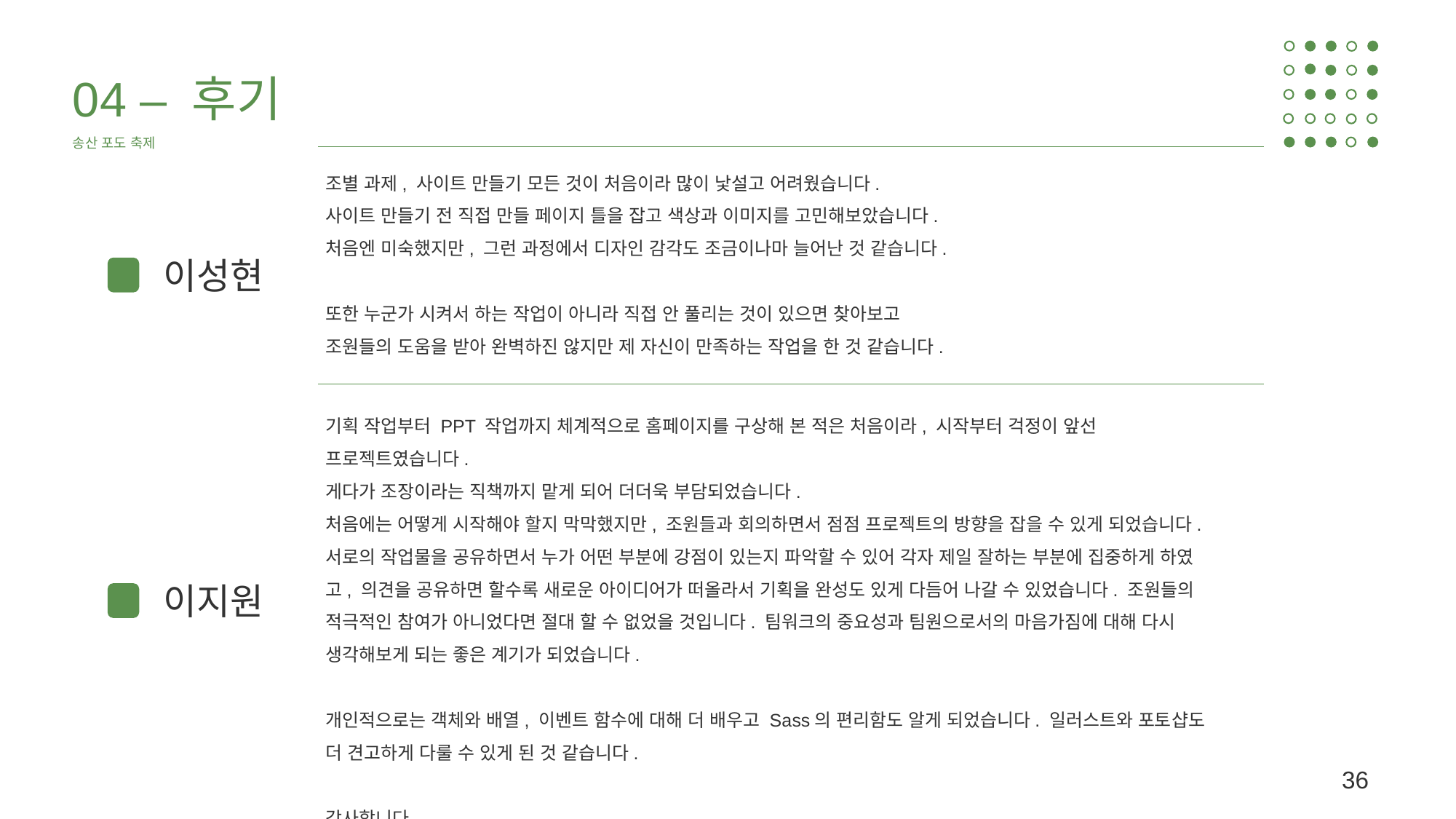

04 – 후기
송산 포도 축제

조별 과제, 사이트 만들기 모든 것이 처음이라 많이 낯설고 어려웠습니다.
사이트 만들기 전 직접 만들 페이지 틀을 잡고 색상과 이미지를 고민해보았습니다.
처음엔 미숙했지만, 그런 과정에서 디자인 감각도 조금이나마 늘어난 것 같습니다.

또한 누군가 시켜서 하는 작업이 아니라 직접 안 풀리는 것이 있으면 찾아보고
조원들의 도움을 받아 완벽하진 않지만 제 자신이 만족하는 작업을 한 것 같습니다.
이성현

기획 작업부터 PPT 작업까지 체계적으로 홈페이지를 구상해 본 적은 처음이라, 시작부터 걱정이 앞선 프로젝트였습니다.
게다가 조장이라는 직책까지 맡게 되어 더더욱 부담되었습니다.
처음에는 어떻게 시작해야 할지 막막했지만, 조원들과 회의하면서 점점 프로젝트의 방향을 잡을 수 있게 되었습니다.
서로의 작업물을 공유하면서 누가 어떤 부분에 강점이 있는지 파악할 수 있어 각자 제일 잘하는 부분에 집중하게 하였고, 의견을 공유하면 할수록 새로운 아이디어가 떠올라서 기획을 완성도 있게 다듬어 나갈 수 있었습니다. 조원들의 적극적인 참여가 아니었다면 절대 할 수 없었을 것입니다. 팀워크의 중요성과 팀원으로서의 마음가짐에 대해 다시 생각해보게 되는 좋은 계기가 되었습니다.

개인적으로는 객체와 배열, 이벤트 함수에 대해 더 배우고 Sass의 편리함도 알게 되었습니다. 일러스트와 포토샵도 더 견고하게 다룰 수 있게 된 것 같습니다.

감사합니다.
이지원

36